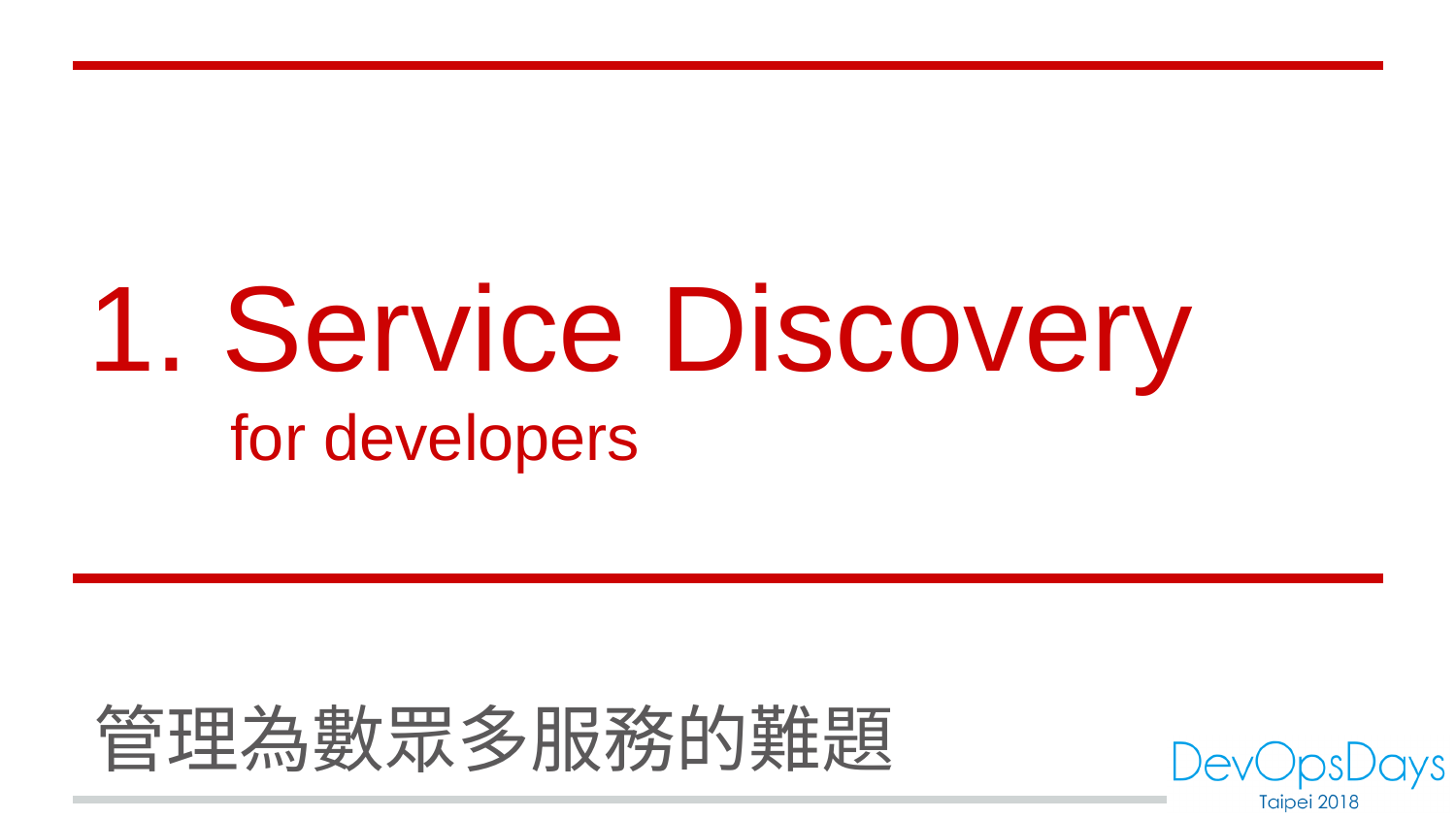

# 1. Service Discovery for developers

管理為數眾多服務的難題